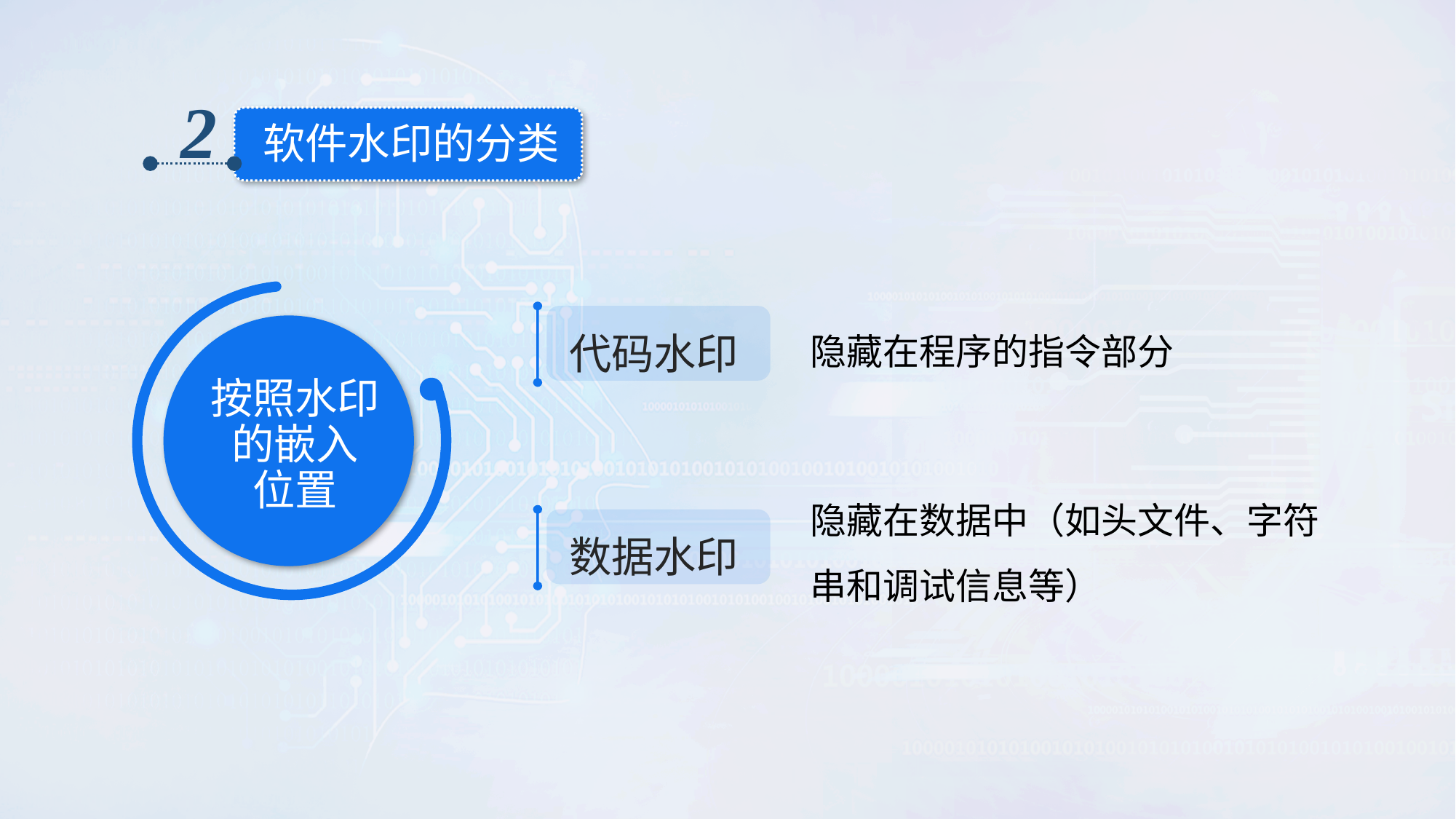

2

软件水印的分类

代码水印

隐藏在程序的指令部分

按照水印的嵌入
位置
隐藏在数据中（如头文件、字符串和调试信息等）
数据水印